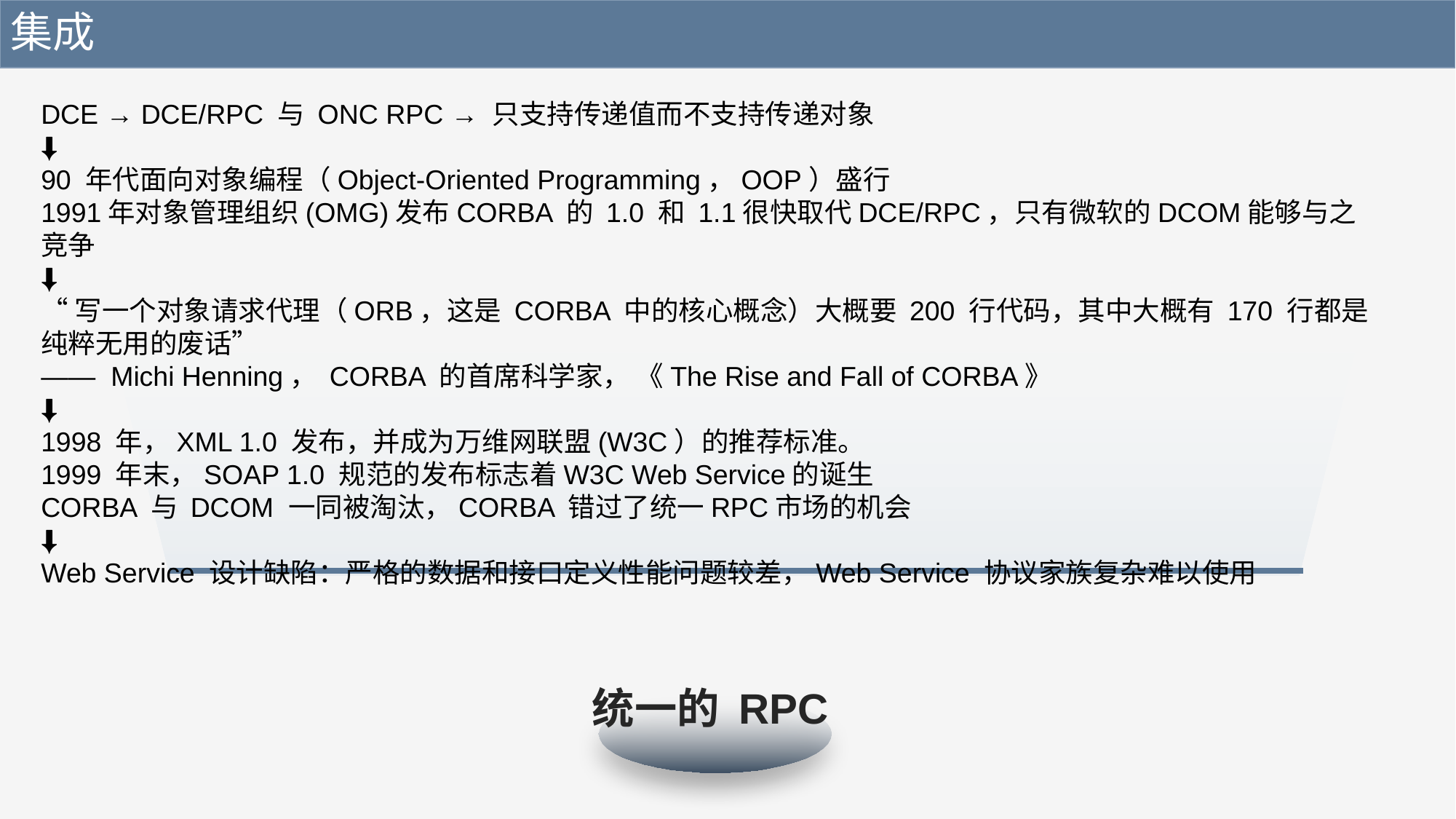

集成
DCE → DCE/RPC 与 ONC RPC → 只支持传递值而不支持传递对象
⬇
90 年代面向对象编程（Object-Oriented Programming，OOP）盛行
1991年对象管理组织(OMG)发布CORBA 的 1.0 和 1.1很快取代DCE/RPC，只有微软的DCOM能够与之竞争
⬇
“写一个对象请求代理（ORB，这是 CORBA 中的核心概念）大概要 200 行代码，其中大概有 170 行都是纯粹无用的废话”
——  Michi Henning， CORBA 的首席科学家， 《The Rise and Fall of CORBA》
⬇
1998 年，XML 1.0 发布，并成为万维网联盟(W3C）的推荐标准。
1999 年末，SOAP 1.0 规范的发布标志着W3C Web Service的诞生
CORBA 与 DCOM 一同被淘汰，CORBA 错过了统一RPC市场的机会
⬇
Web Service 设计缺陷：严格的数据和接口定义性能问题较差，Web Service 协议家族复杂难以使用

统一的 RPC